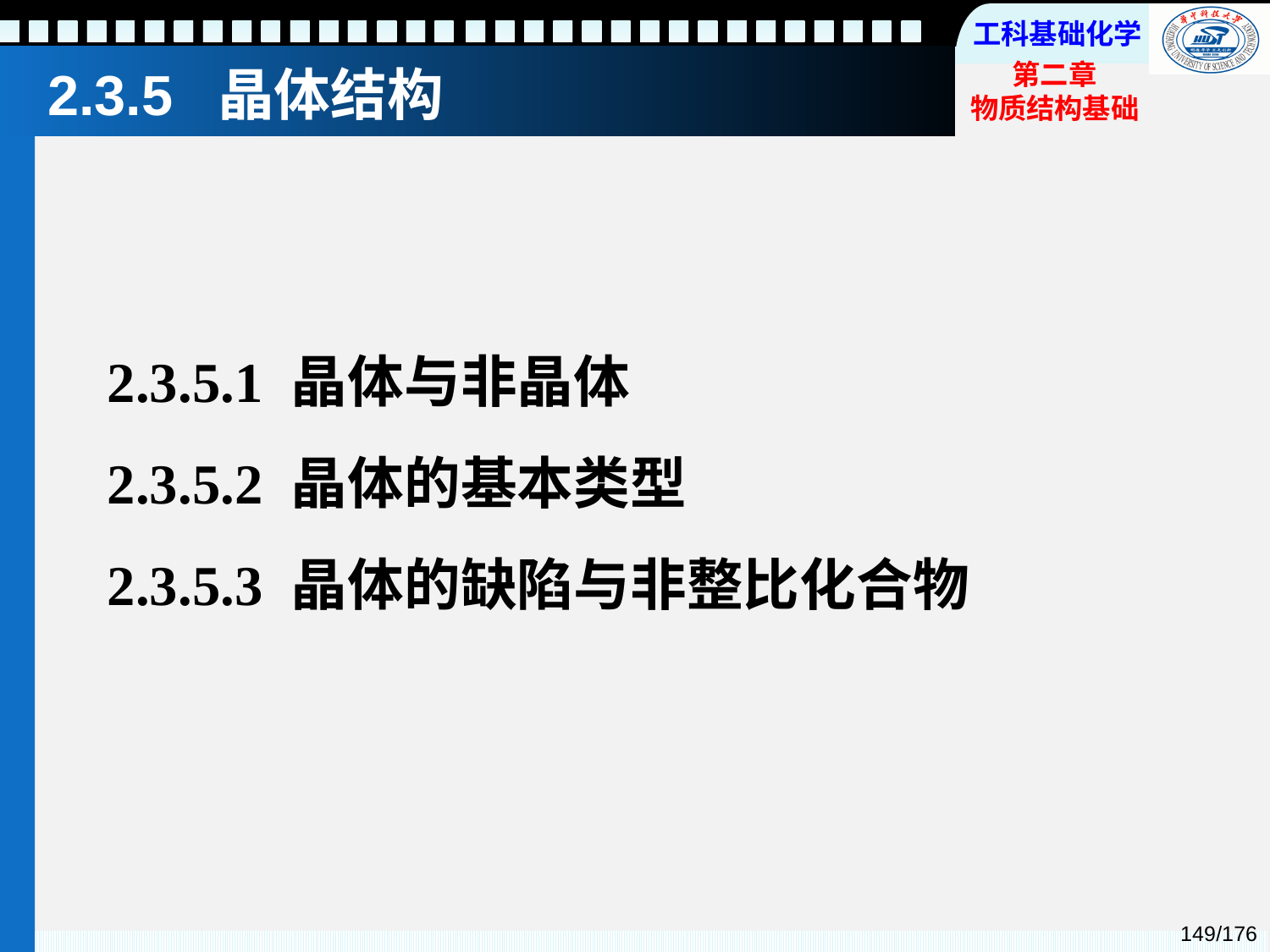

# 2.3.5  晶体结构
2.3.5.1 晶体与非晶体
2.3.5.2 晶体的基本类型
2.3.5.3 晶体的缺陷与非整比化合物